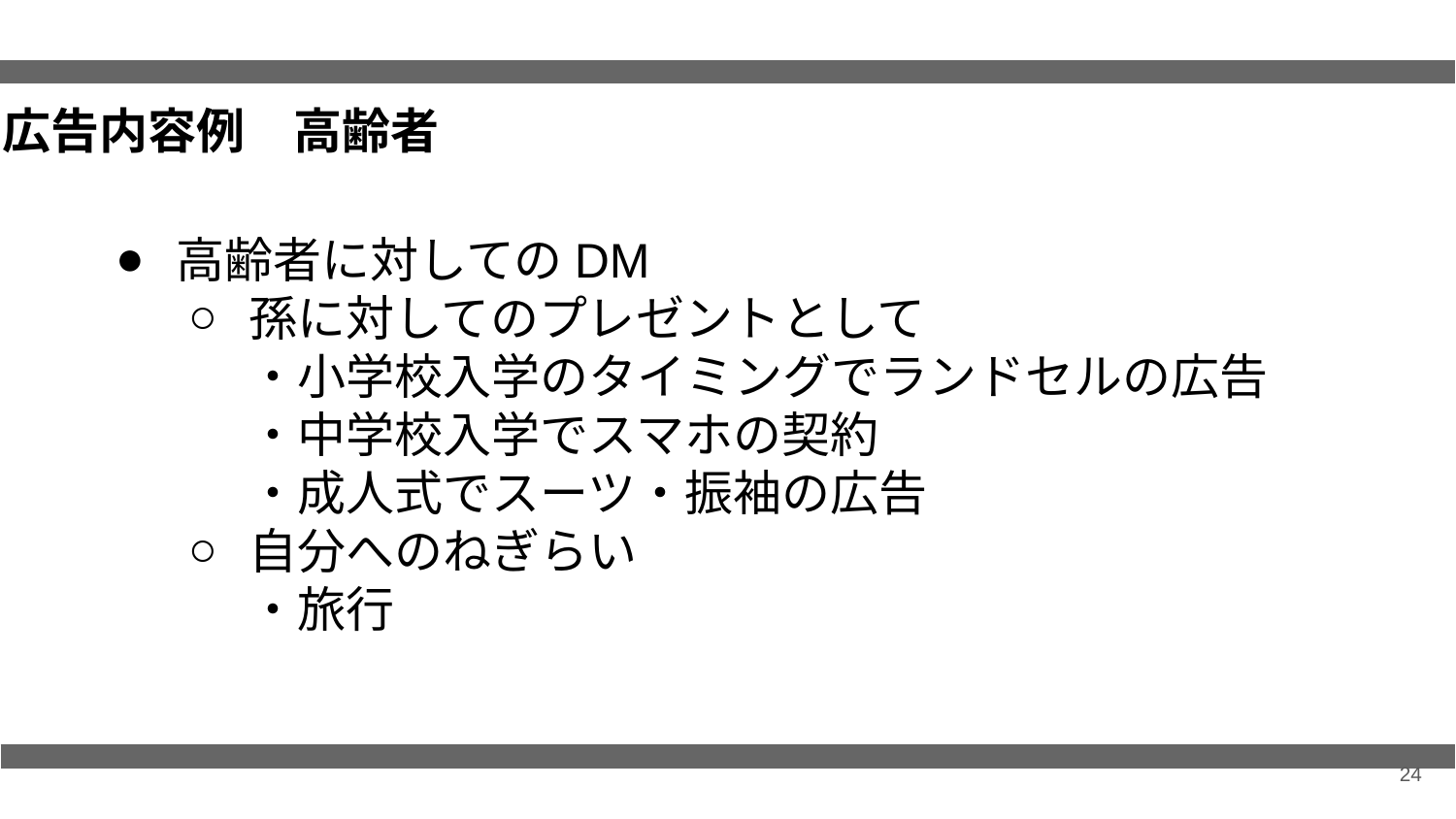

広告内容例　高齢者
高齢者に対してのDM
孫に対してのプレゼントとして
・小学校入学のタイミングでランドセルの広告
・中学校入学でスマホの契約
・成人式でスーツ・振袖の広告
自分へのねぎらい
・旅行
24